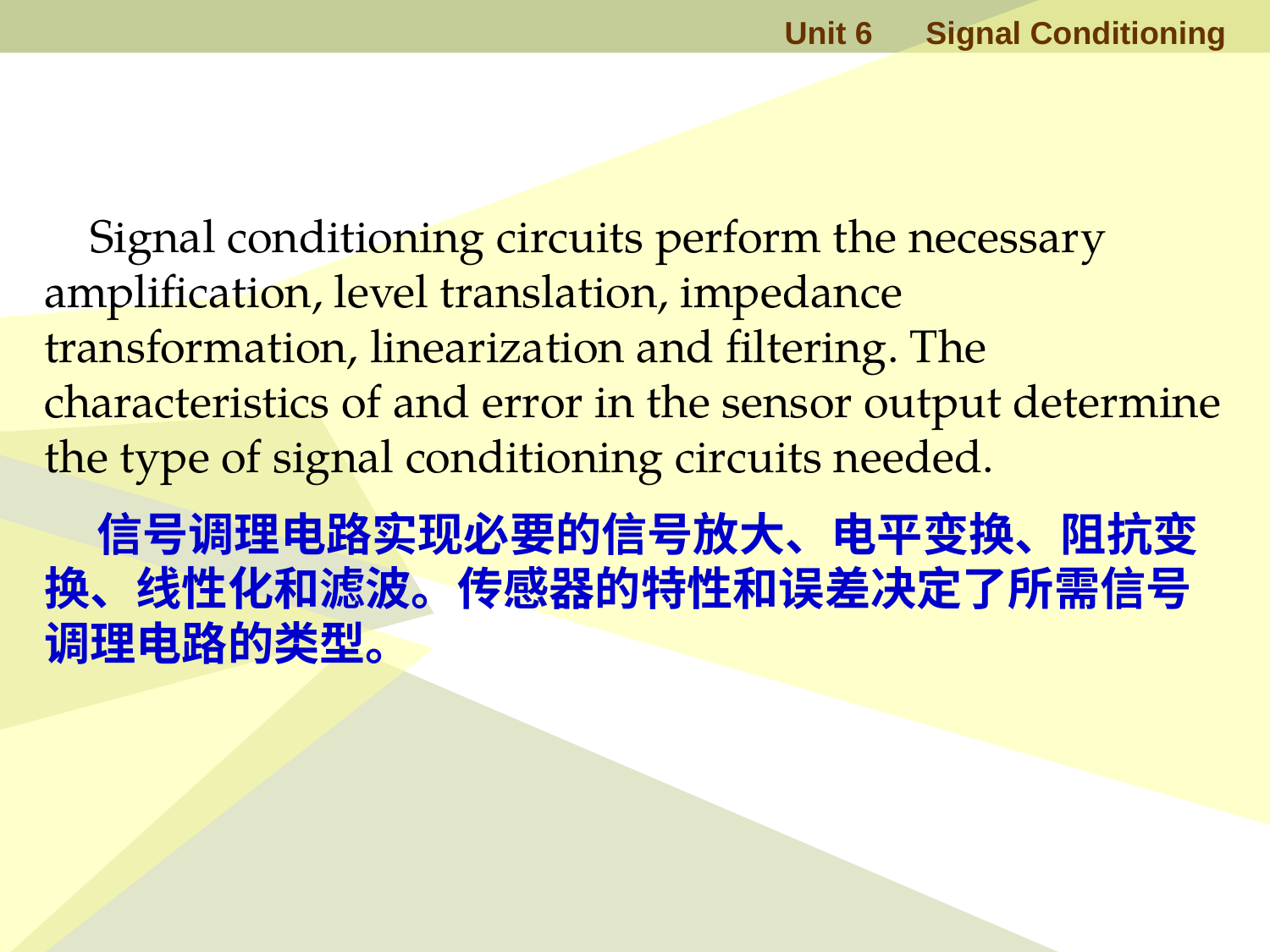

Signal conditioning circuits perform the necessary amplification, level translation, impedance transformation, linearization and filtering. The characteristics of and error in the sensor output determine the type of signal conditioning circuits needed.
    信号调理电路实现必要的信号放大、电平变换、阻抗变换、线性化和滤波。传感器的特性和误差决定了所需信号调理电路的类型。